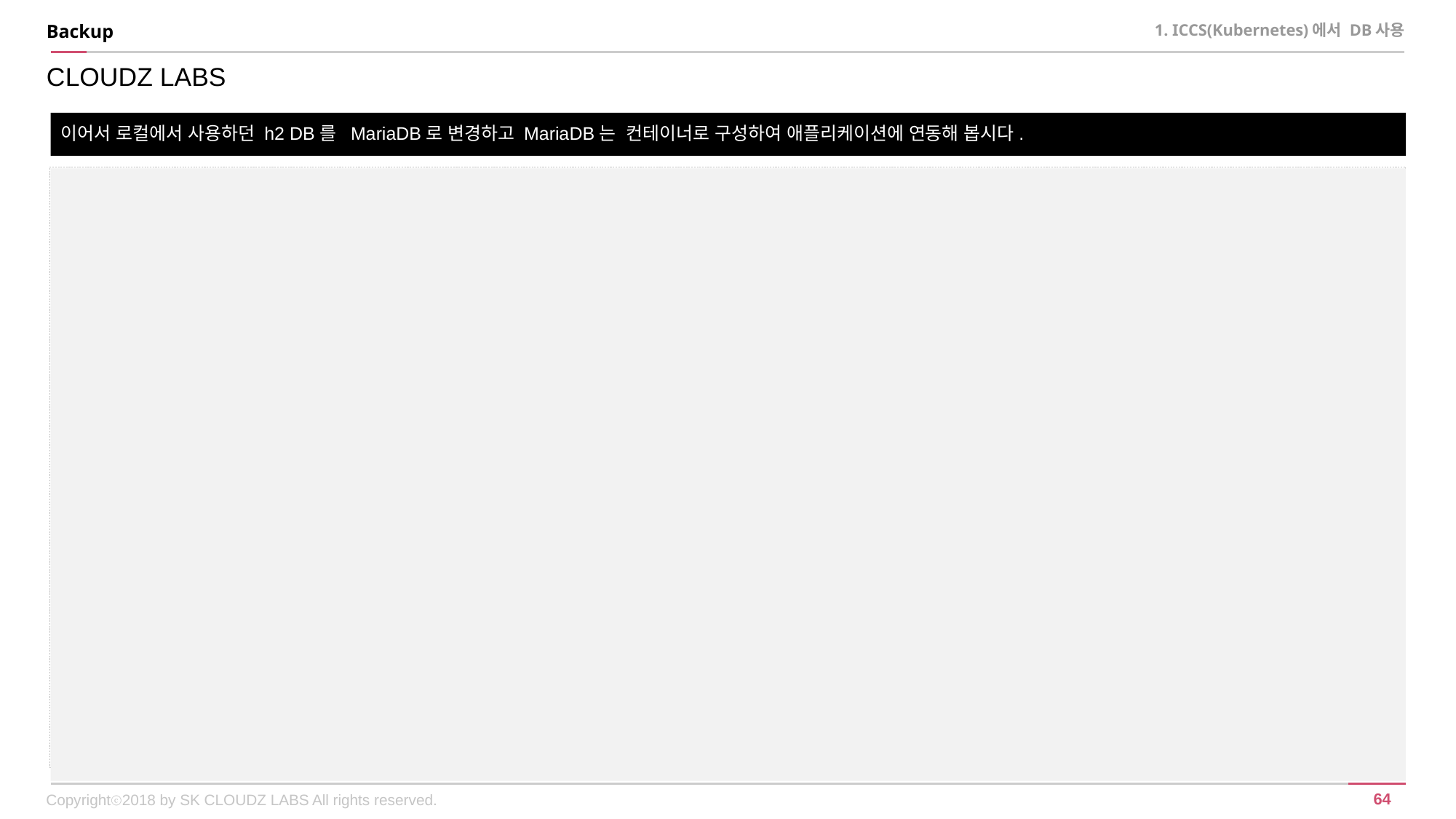

Backup
1. ICCS(Kubernetes)에서 DB사용
CLOUDZ LABS
이어서 로컬에서 사용하던 h2 DB를  MariaDB로 변경하고 MariaDB는  컨테이너로 구성하여 애플리케이션에 연동해 봅시다.
apiVersion: apps/v1beta2
kind: Deployment
metadata:
  name: awesome-media-db-deployment
  labels:
    app: awesome-media-db
spec:
  replicas: 1
  selector:
    matchLabels:
      app: awesome-media-db
  template:
    metadata:
      labels:
        app: awesome-media-db
    spec:
      containers:
      - name: awesome-media-db
        image: mariadb
        imagePullPolicy: Always
        ports:
        - containerPort: 3306
        env:
        - name: MYSQL_ROOT_PASSWORD
          value: root
        - name: MYSQL_DATABASE
          value: db_example
        - name: MYSQL_PASSWORD
          value: ThePassword
        - name: MYSQL_USER
          value: springuser
        args:
          - "--character-set-server=utf8mb4"
          - "--collation-server=utf8mb4_unicode_ci"
        resources:
          requests:
            memory: "64Mi"
            cpu: "50m"
          limits:
            memory: "128Mi"
            cpu: "500m"
Copyrightⓒ2018 by SK CLOUDZ LABS All rights reserved.